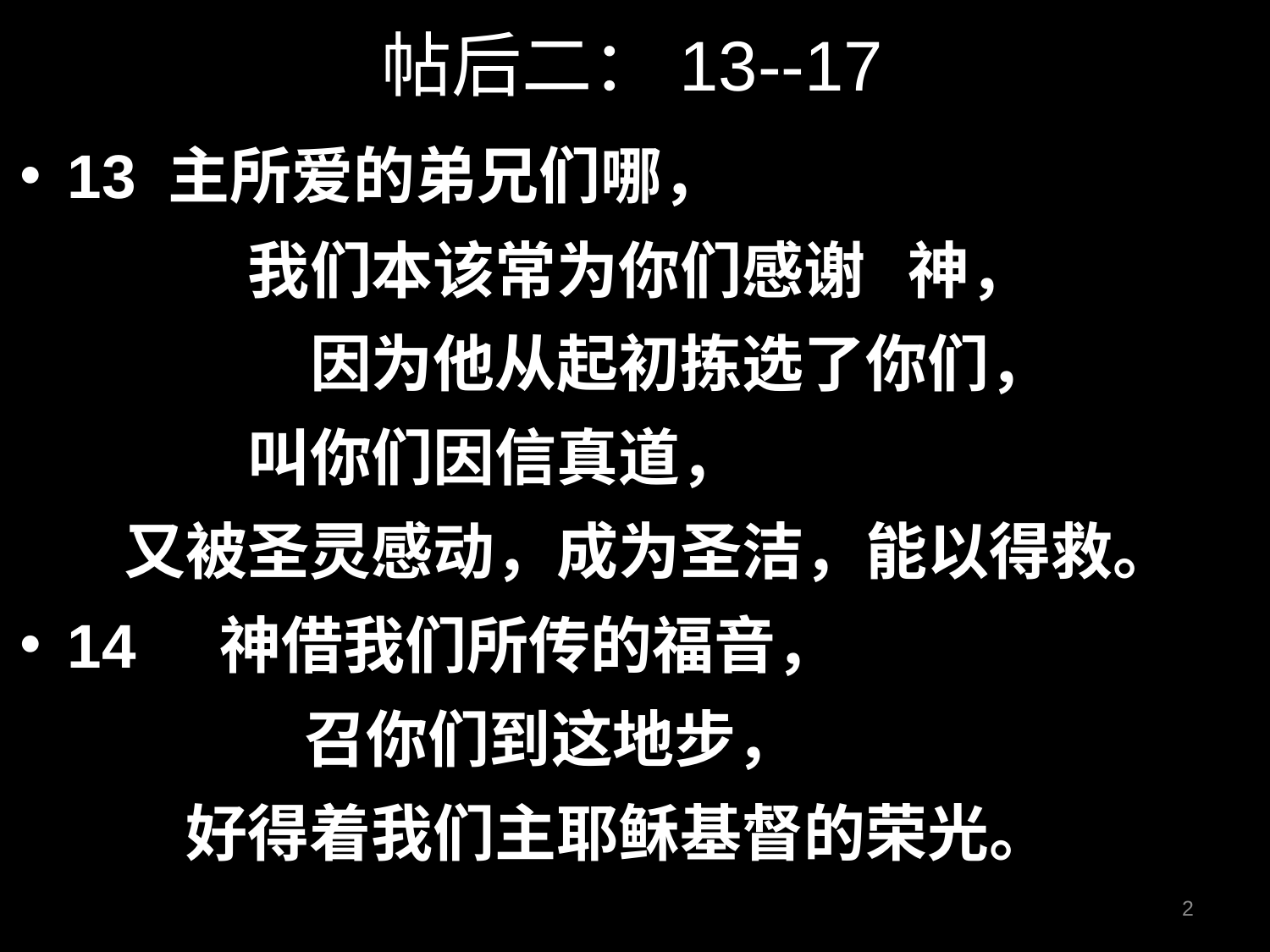

帖后二：13--17
13 主所爱的弟兄们哪，
 　 　　我们本该常为你们感谢   神，
 　 　　　因为他从起初拣选了你们，
 　 　　叫你们因信真道，
  　又被圣灵感动，成为圣洁，能以得救。
14    神借我们所传的福音，
 　 　　    召你们到这地步，
  　　好得着我们主耶稣基督的荣光。
2